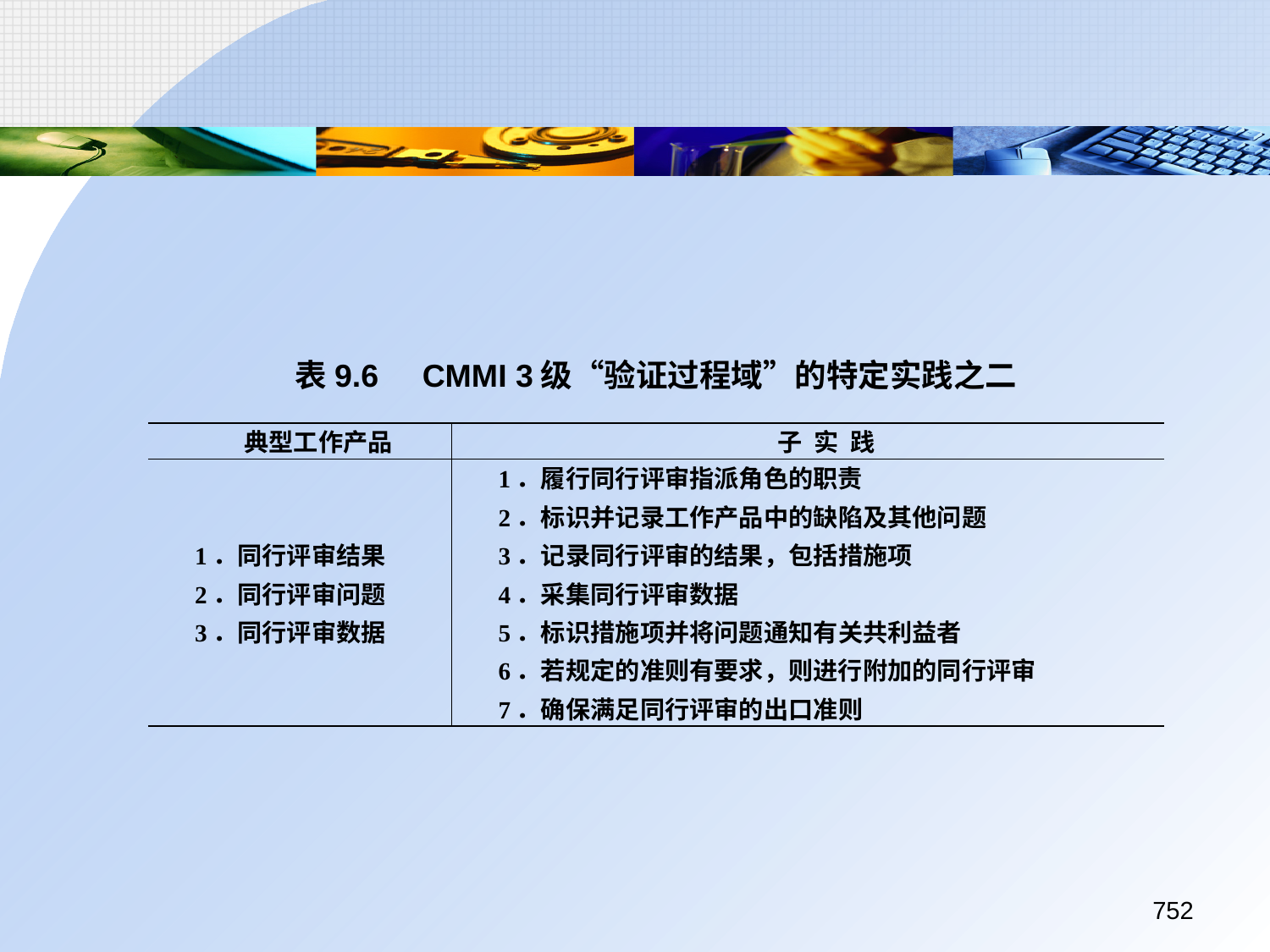

表9.6	CMMI 3级“验证过程域”的特定实践之二
| 典型工作产品 | 子 实 践 |
| --- | --- |
| 1．同行评审结果 2．同行评审问题 3．同行评审数据 | 1．履行同行评审指派角色的职责 2．标识并记录工作产品中的缺陷及其他问题 3．记录同行评审的结果，包括措施项 4．采集同行评审数据 5．标识措施项并将问题通知有关共利益者 6．若规定的准则有要求，则进行附加的同行评审 7．确保满足同行评审的出口准则 |
752